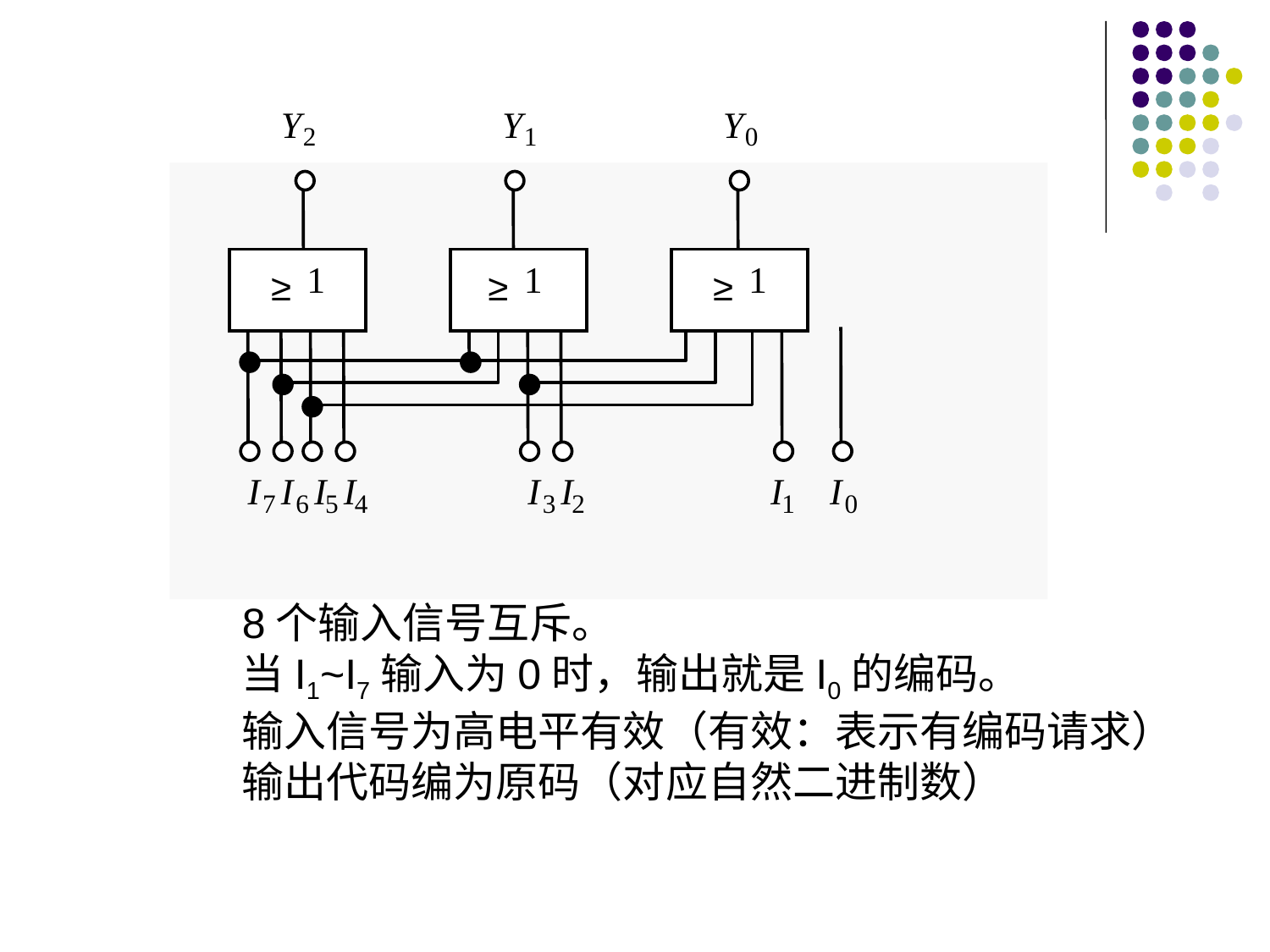

Y
Y
Y
2
1
0

1
1
1
≥
≥
≥

I
I
I
I
I
I
I
I
7
6
5
4
3
2
1
0

8个输入信号互斥。
当I1~I7输入为0时，输出就是I0的编码。
输入信号为高电平有效（有效：表示有编码请求）
输出代码编为原码（对应自然二进制数）